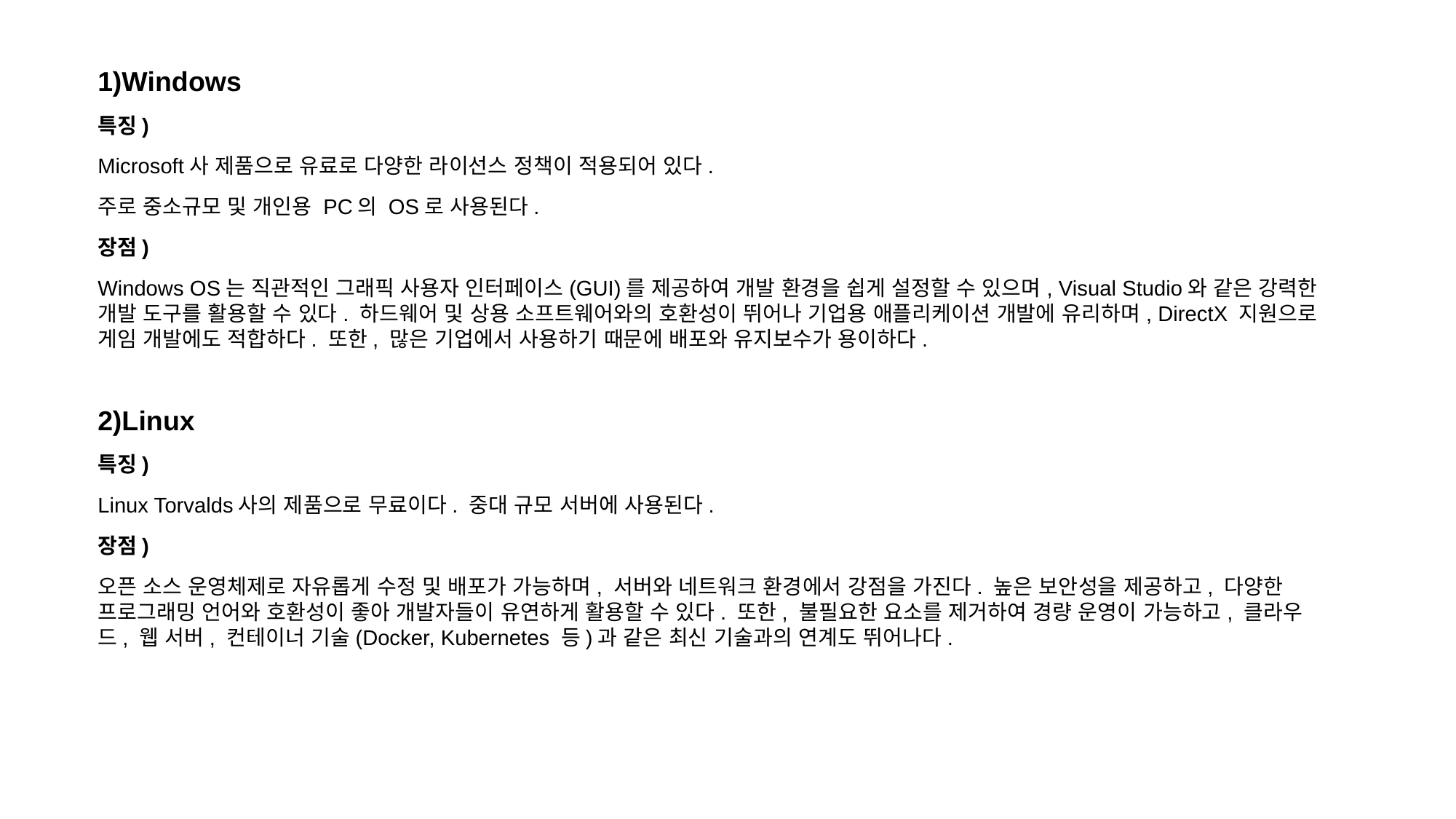

1)Windows
특징)
Microsoft사 제품으로 유료로 다양한 라이선스 정책이 적용되어 있다.
주로 중소규모 및 개인용 PC의 OS로 사용된다.
장점)
Windows OS는 직관적인 그래픽 사용자 인터페이스(GUI)를 제공하여 개발 환경을 쉽게 설정할 수 있으며, Visual Studio와 같은 강력한 개발 도구를 활용할 수 있다. 하드웨어 및 상용 소프트웨어와의 호환성이 뛰어나 기업용 애플리케이션 개발에 유리하며, DirectX 지원으로 게임 개발에도 적합하다. 또한, 많은 기업에서 사용하기 때문에 배포와 유지보수가 용이하다.

2)Linux
특징)
Linux Torvalds사의 제품으로 무료이다. 중대 규모 서버에 사용된다.
장점)
오픈 소스 운영체제로 자유롭게 수정 및 배포가 가능하며, 서버와 네트워크 환경에서 강점을 가진다. 높은 보안성을 제공하고, 다양한 프로그래밍 언어와 호환성이 좋아 개발자들이 유연하게 활용할 수 있다. 또한, 불필요한 요소를 제거하여 경량 운영이 가능하고, 클라우드, 웹 서버, 컨테이너 기술(Docker, Kubernetes 등)과 같은 최신 기술과의 연계도 뛰어나다.